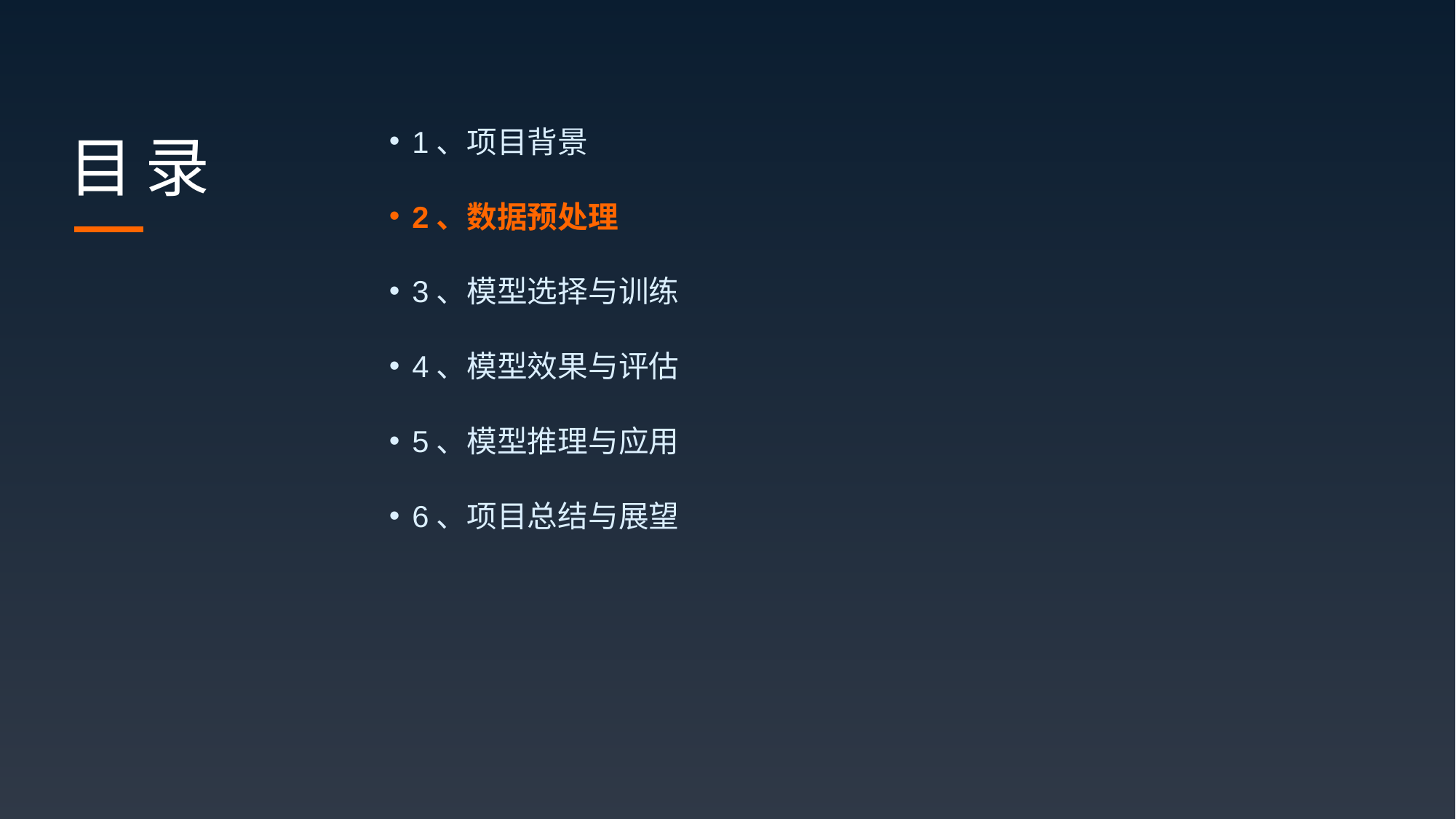

5
1、项目背景
2、数据预处理
3、模型选择与训练
4、模型效果与评估
5、模型推理与应用
6、项目总结与展望